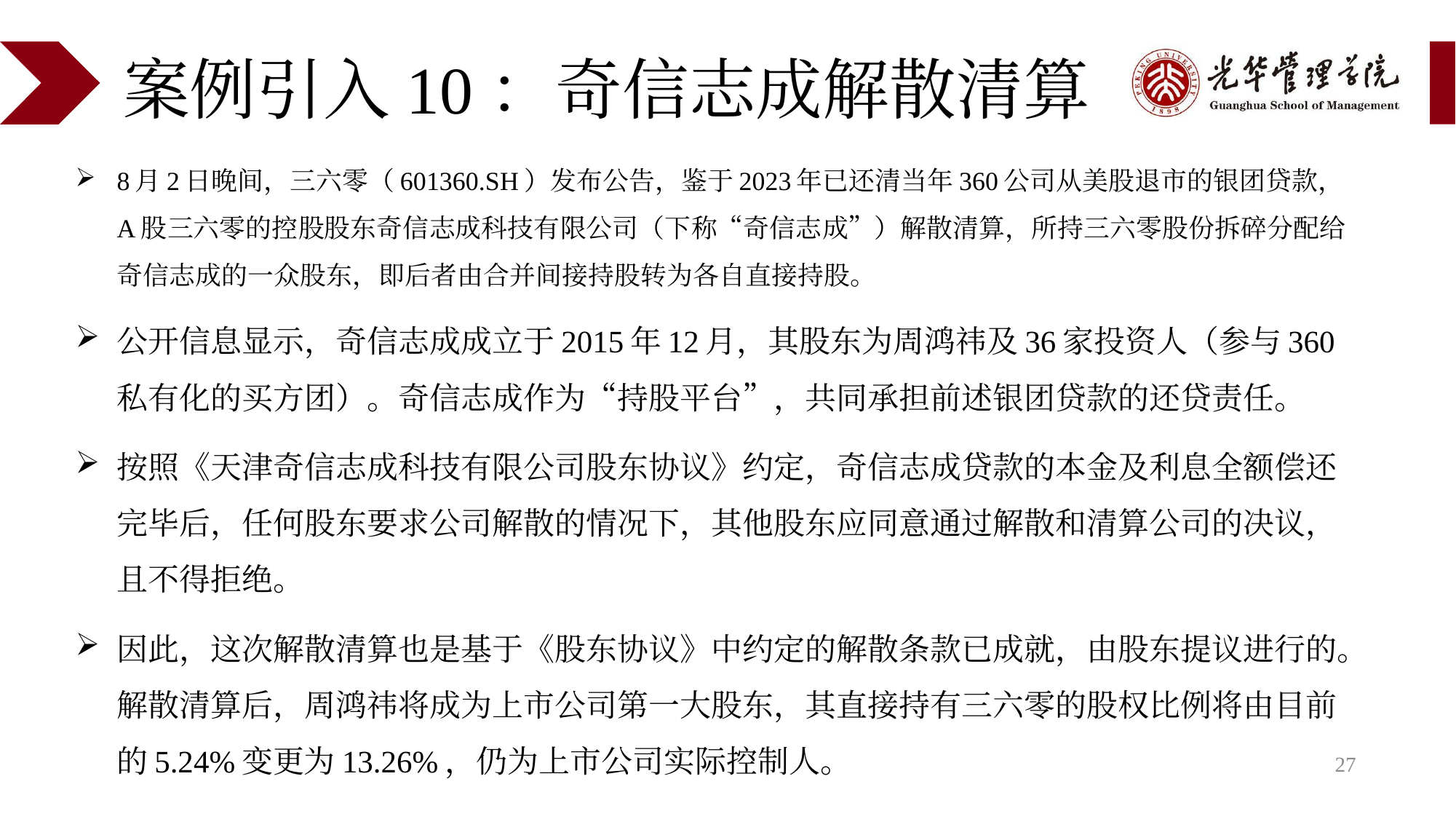

# 案例引入10：奇信志成解散清算
8月2日晚间，三六零（601360.SH）发布公告，鉴于2023年已还清当年360公司从美股退市的银团贷款，A股三六零的控股股东奇信志成科技有限公司（下称“奇信志成”）解散清算，所持三六零股份拆碎分配给奇信志成的一众股东，即后者由合并间接持股转为各自直接持股。
公开信息显示，奇信志成成立于2015年12月，其股东为周鸿祎及36家投资人（参与360私有化的买方团）。奇信志成作为“持股平台”，共同承担前述银团贷款的还贷责任。
按照《天津奇信志成科技有限公司股东协议》约定，奇信志成贷款的本金及利息全额偿还完毕后，任何股东要求公司解散的情况下，其他股东应同意通过解散和清算公司的决议，且不得拒绝。
因此，这次解散清算也是基于《股东协议》中约定的解散条款已成就，由股东提议进行的。解散清算后，周鸿祎将成为上市公司第一大股东，其直接持有三六零的股权比例将由目前的5.24%变更为13.26%，仍为上市公司实际控制人。

27